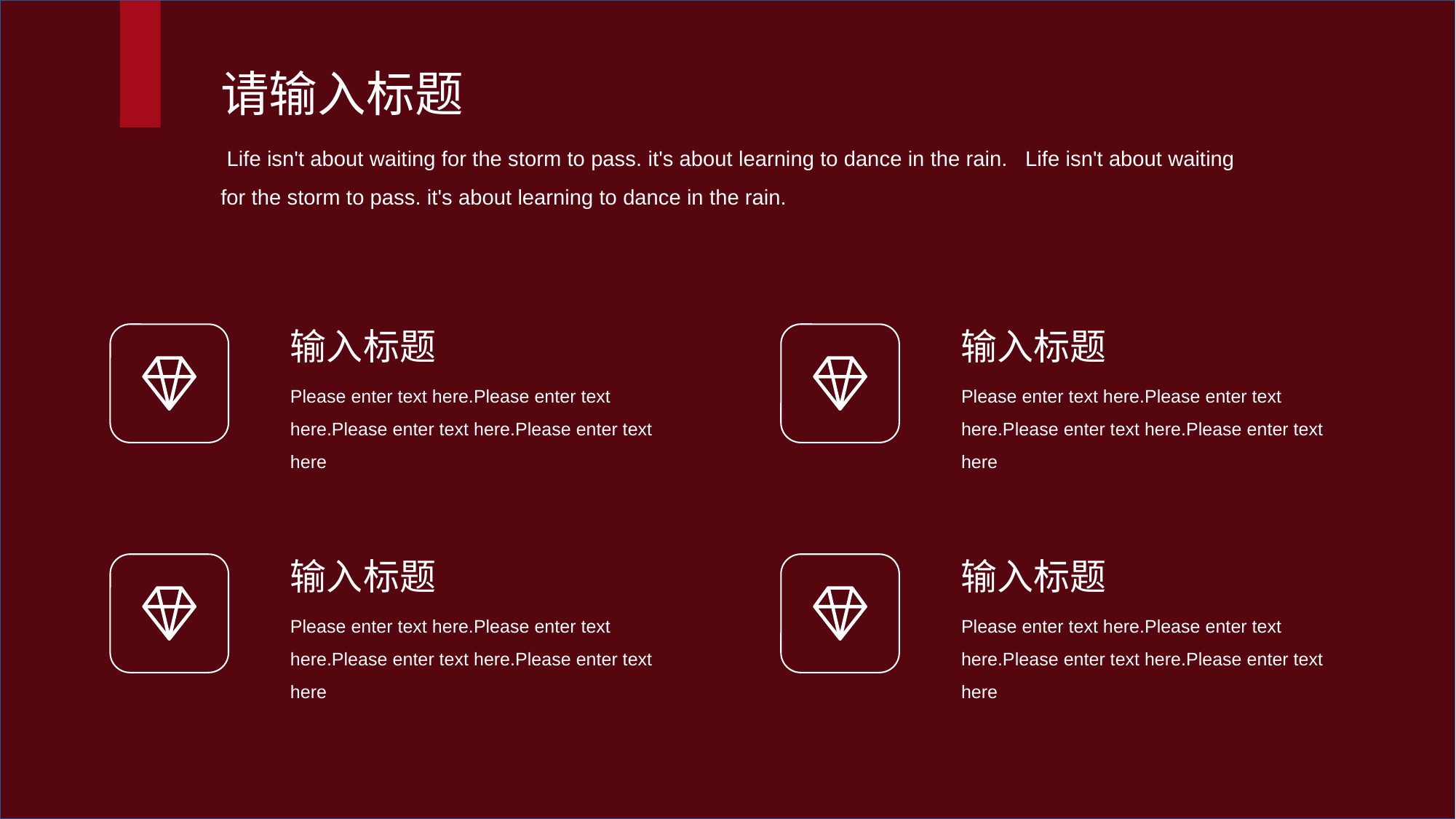

请输入标题
 Life isn't about waiting for the storm to pass. it's about learning to dance in the rain.   Life isn't about waiting for the storm to pass. it's about learning to dance in the rain.
输入标题
输入标题

Please enter text here.Please enter text here.Please enter text here.Please enter text here
Please enter text here.Please enter text here.Please enter text here.Please enter text here
输入标题
输入标题

Please enter text here.Please enter text here.Please enter text here.Please enter text here
Please enter text here.Please enter text here.Please enter text here.Please enter text here